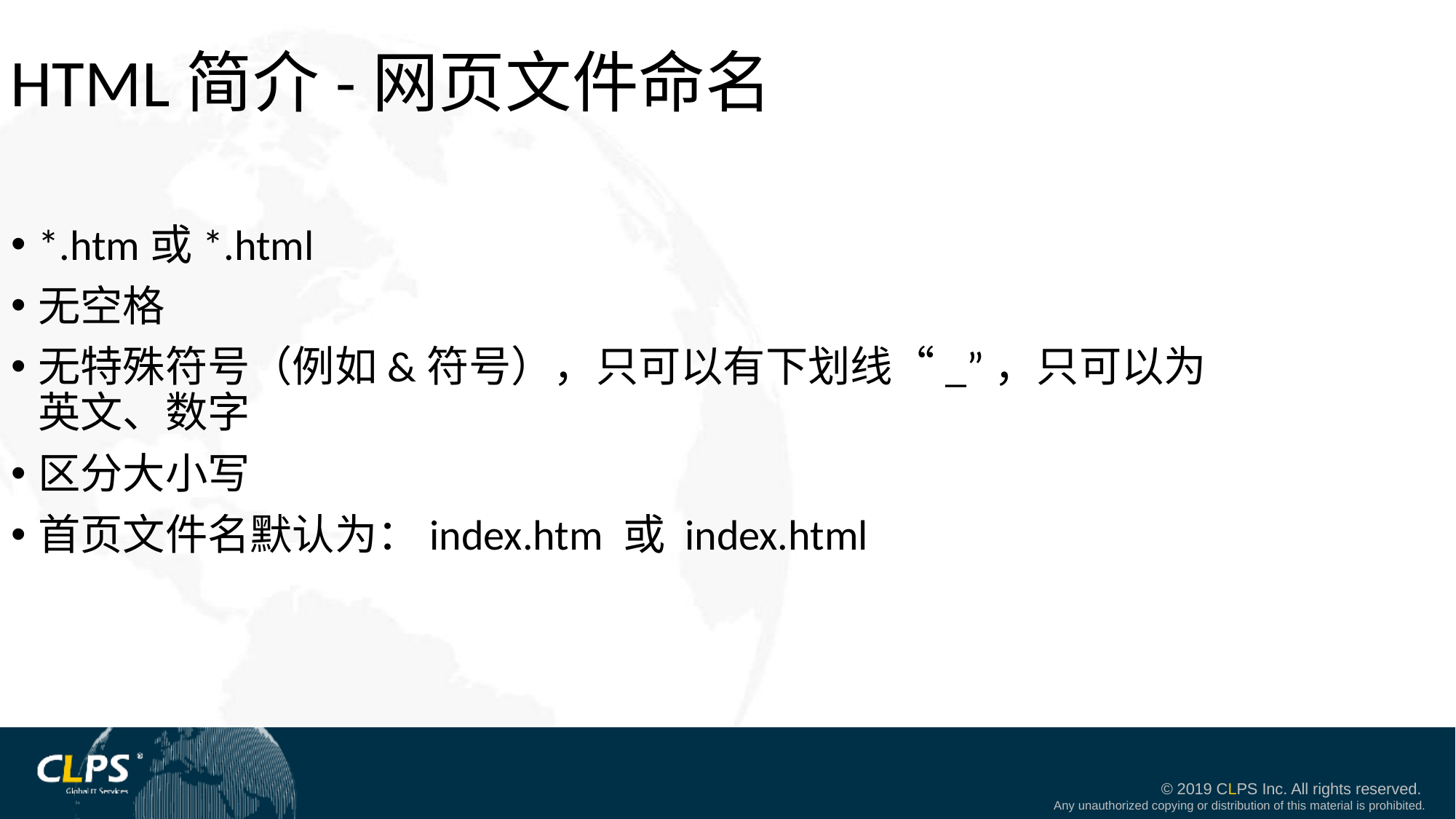

HTML简介-网页文件命名
*.htm或*.html
无空格
无特殊符号（例如&符号），只可以有下划线“_”，只可以为英文、数字
区分大小写
首页文件名默认为：index.htm 或 index.html